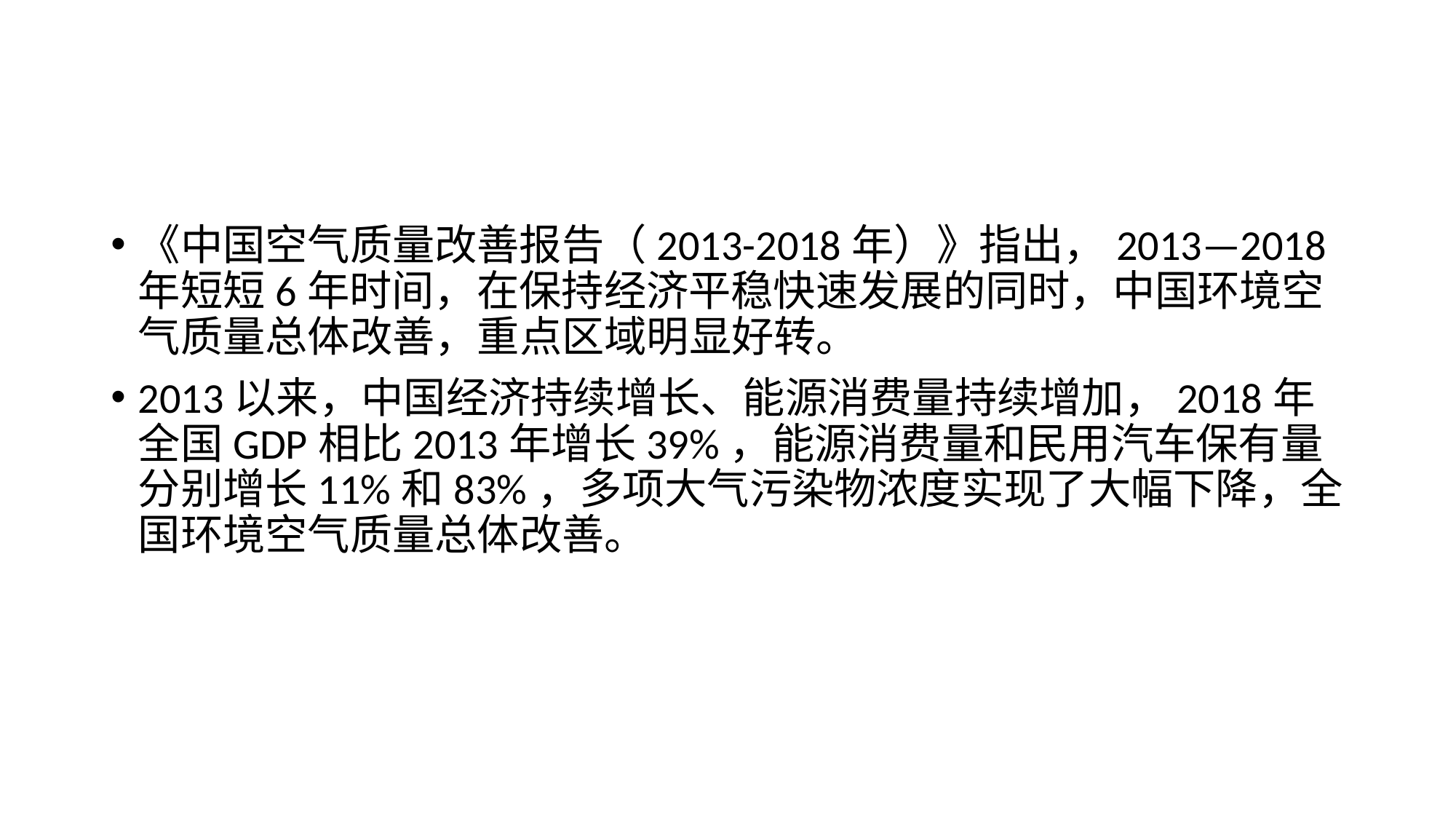

#
《中国空气质量改善报告（2013-2018年）》指出，2013—2018年短短6年时间，在保持经济平稳快速发展的同时，中国环境空气质量总体改善，重点区域明显好转。
2013以来，中国经济持续增长、能源消费量持续增加，2018年全国GDP相比2013年增长39%，能源消费量和民用汽车保有量分别增长11%和83%，多项大气污染物浓度实现了大幅下降，全国环境空气质量总体改善。